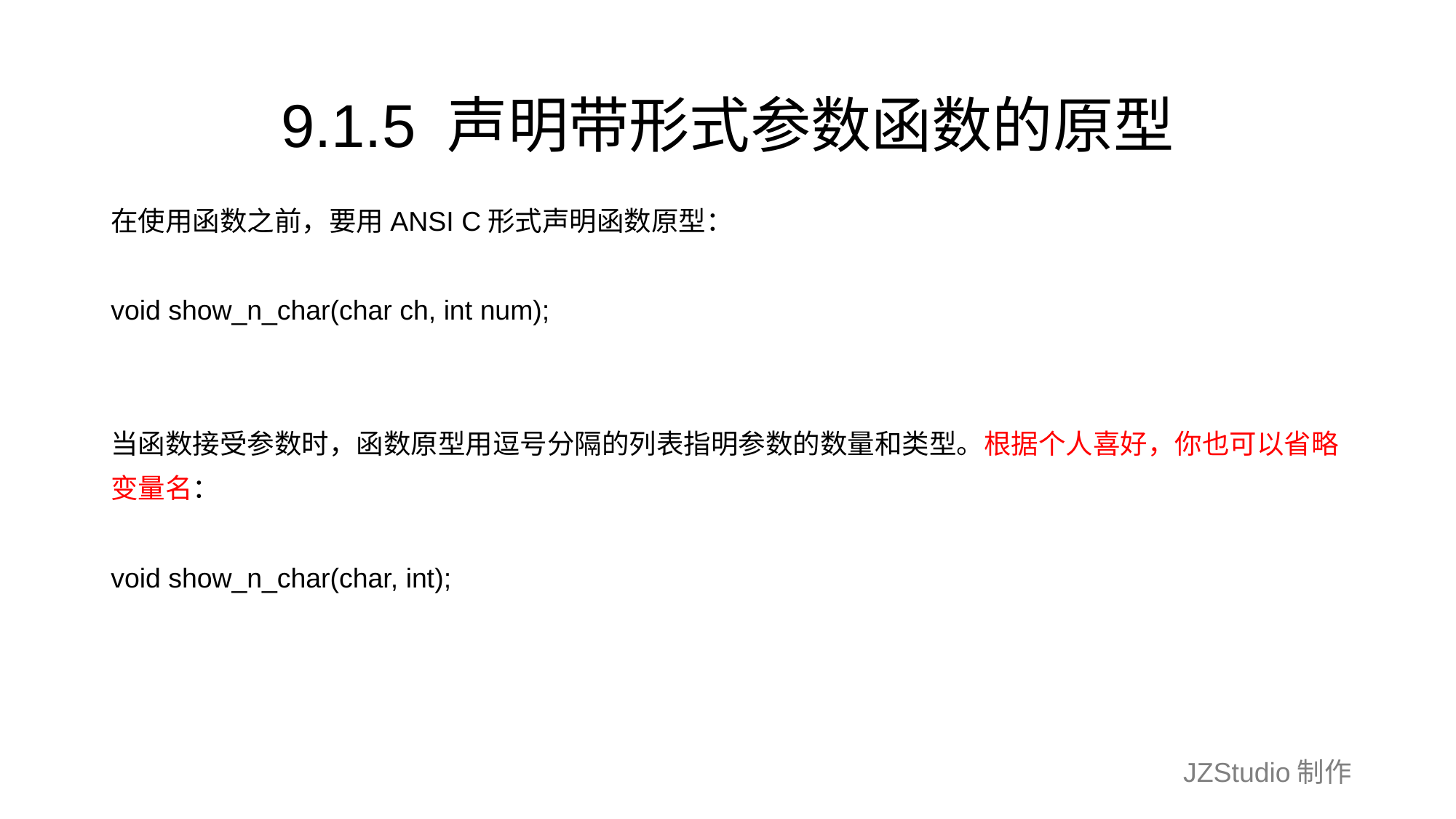

# 9.1.5 声明带形式参数函数的原型
在使用函数之前，要用ANSI C形式声明函数原型：

void show_n_char(char ch, int num);

当函数接受参数时，函数原型用逗号分隔的列表指明参数的数量和类型。根据个人喜好，你也可以省略
变量名：

void show_n_char(char, int);